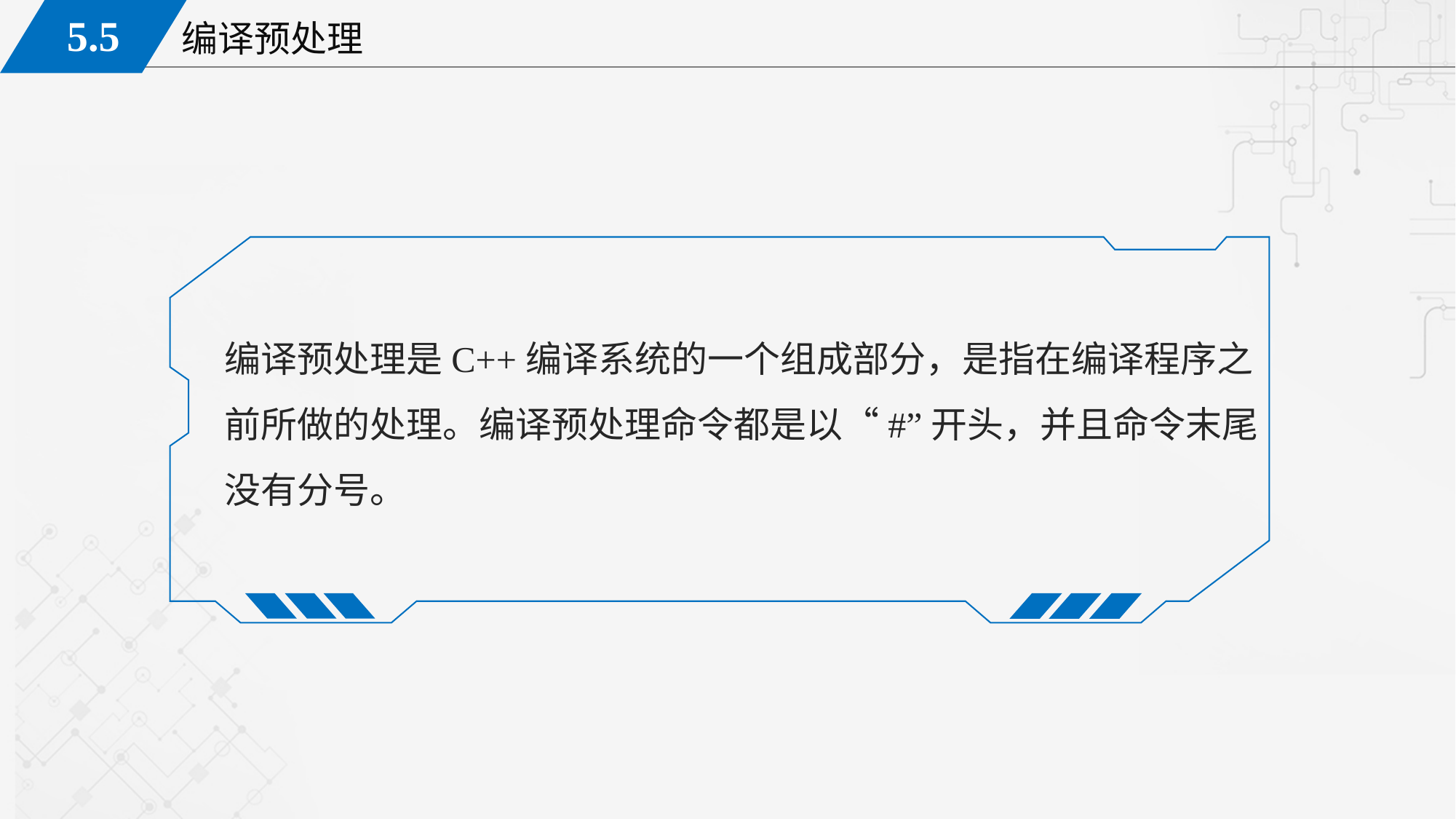

编译预处理是C++编译系统的一个组成部分，是指在编译程序之前所做的处理。编译预处理命令都是以“#”开头，并且命令末尾没有分号。